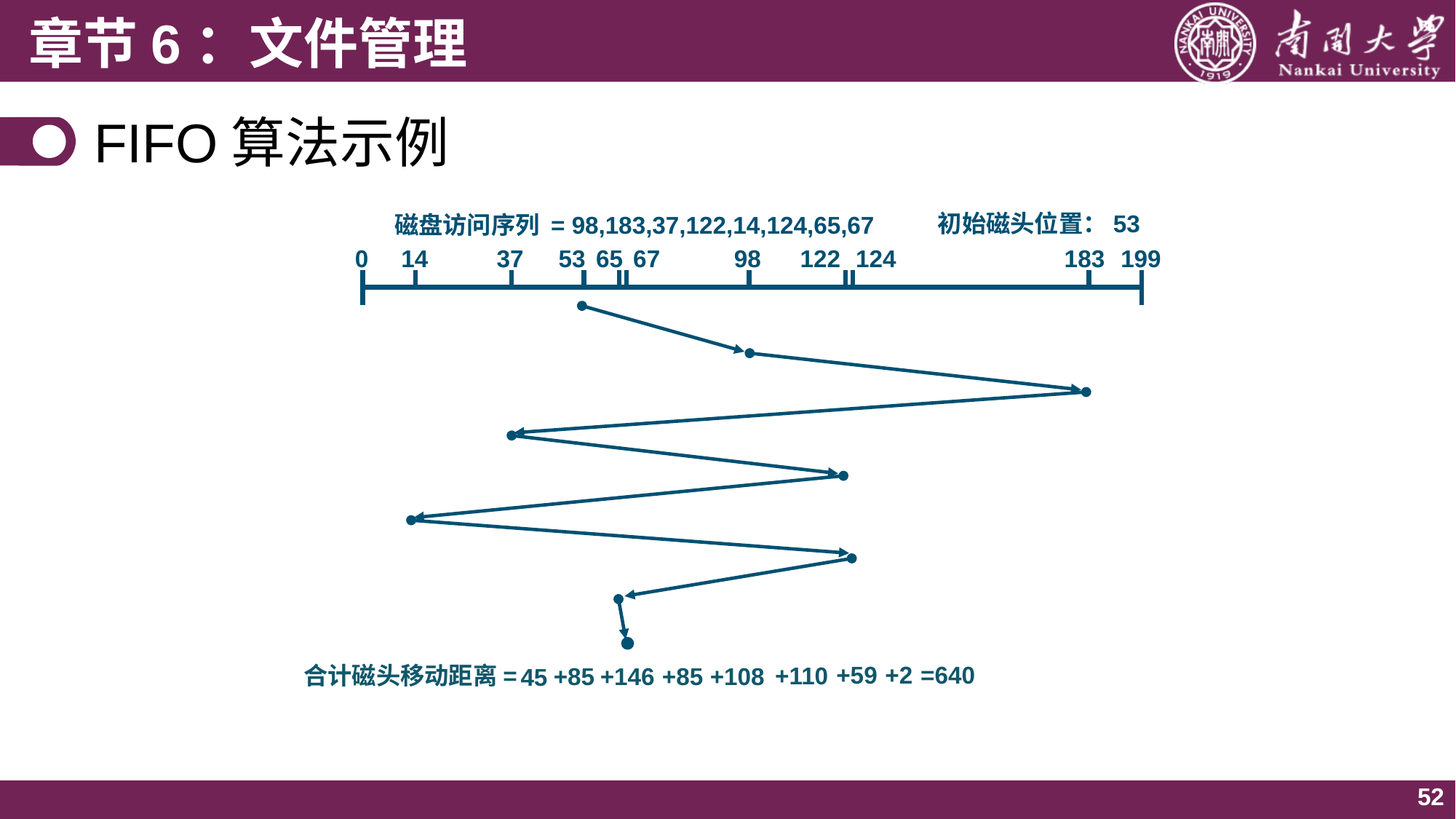

# FIFO算法示例
初始磁头位置：53
磁盘访问序列 = 98,183,37,122,14,124,65,67
0
14
37
53
65
67
98
122
124
183
199

=640
+2
+59
合计磁头移动距离=
+110
+108
+85
+146
+85
45
52
http://cs.uttyler.edu/Faculty/Rainwater/COSC3355/Animations/diskschedulingfcfs.htm